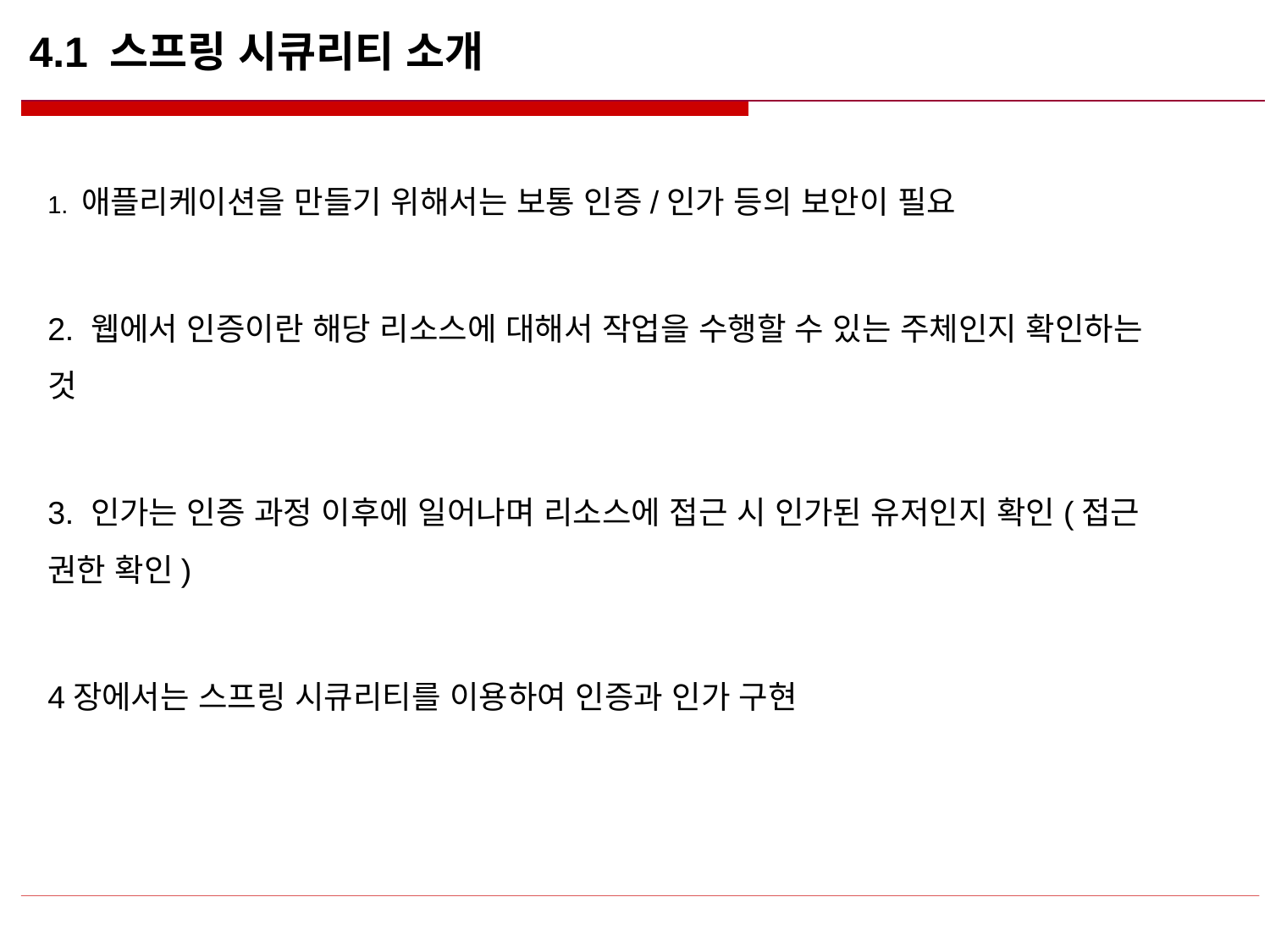

# 4.1 스프링 시큐리티 소개
1. 애플리케이션을 만들기 위해서는 보통 인증/인가 등의 보안이 필요

2. 웹에서 인증이란 해당 리소스에 대해서 작업을 수행할 수 있는 주체인지 확인하는 것

3. 인가는 인증 과정 이후에 일어나며 리소스에 접근 시 인가된 유저인지 확인(접근 권한 확인)

4장에서는 스프링 시큐리티를 이용하여 인증과 인가 구현